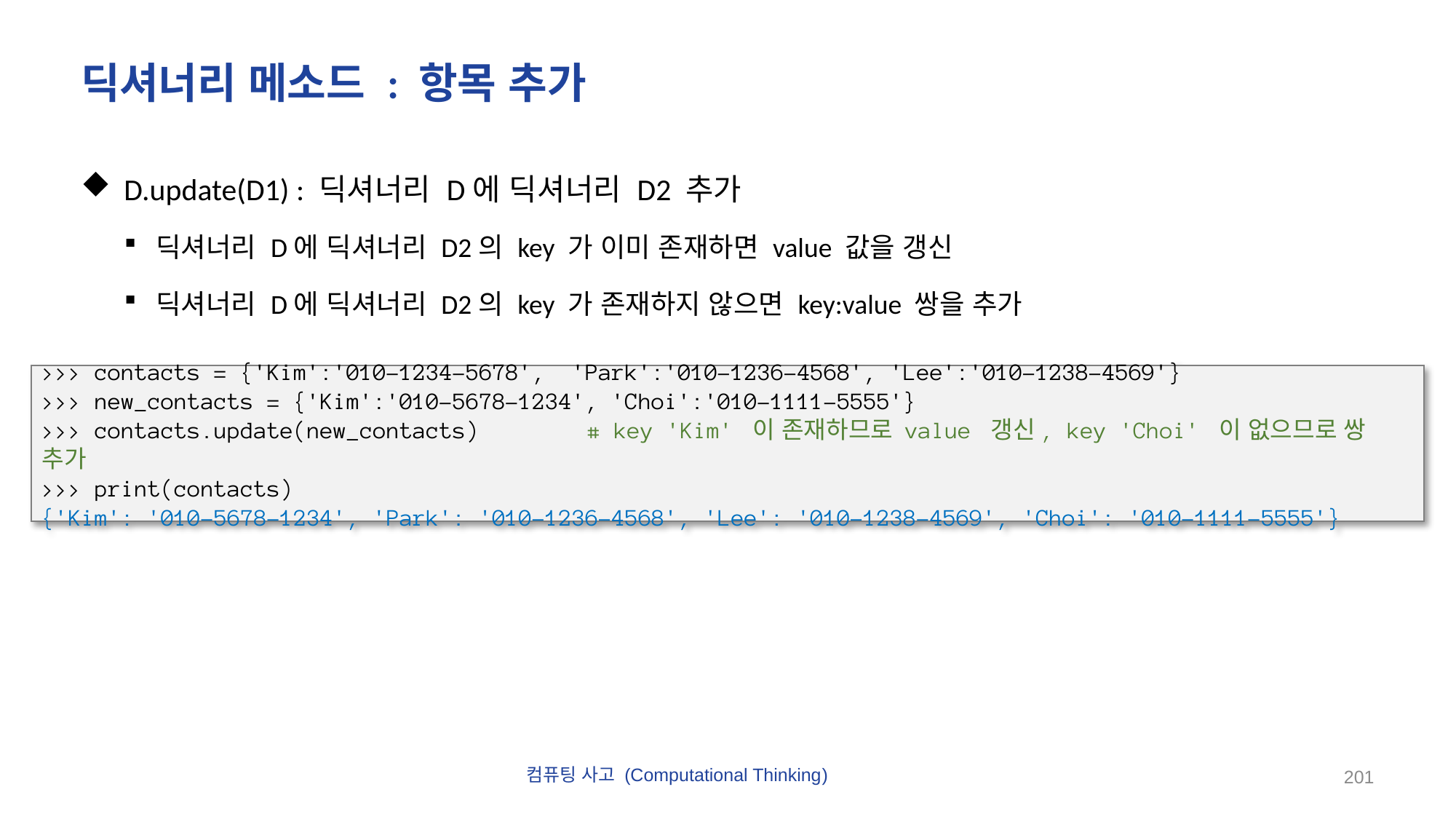

# 딕셔너리 메소드 : 항목 추가
D.update(D1) : 딕셔너리 D에 딕셔너리 D2 추가
딕셔너리 D에 딕셔너리 D2의 key 가 이미 존재하면 value 값을 갱신
딕셔너리 D에 딕셔너리 D2의 key 가 존재하지 않으면 key:value 쌍을 추가
>>> contacts = {'Kim':'010-1234-5678',  'Park':'010-1236-4568', 'Lee':'010-1238-4569'}
>>> new_contacts = {'Kim':'010-5678-1234', 'Choi':'010-1111-5555'}
>>> contacts.update(new_contacts)	# key 'Kim' 이 존재하므로 value 갱신, key 'Choi' 이 없으므로 쌍 추가
>>> print(contacts)
{'Kim': '010-5678-1234', 'Park': '010-1236-4568', 'Lee': '010-1238-4569', 'Choi': '010-1111-5555'}